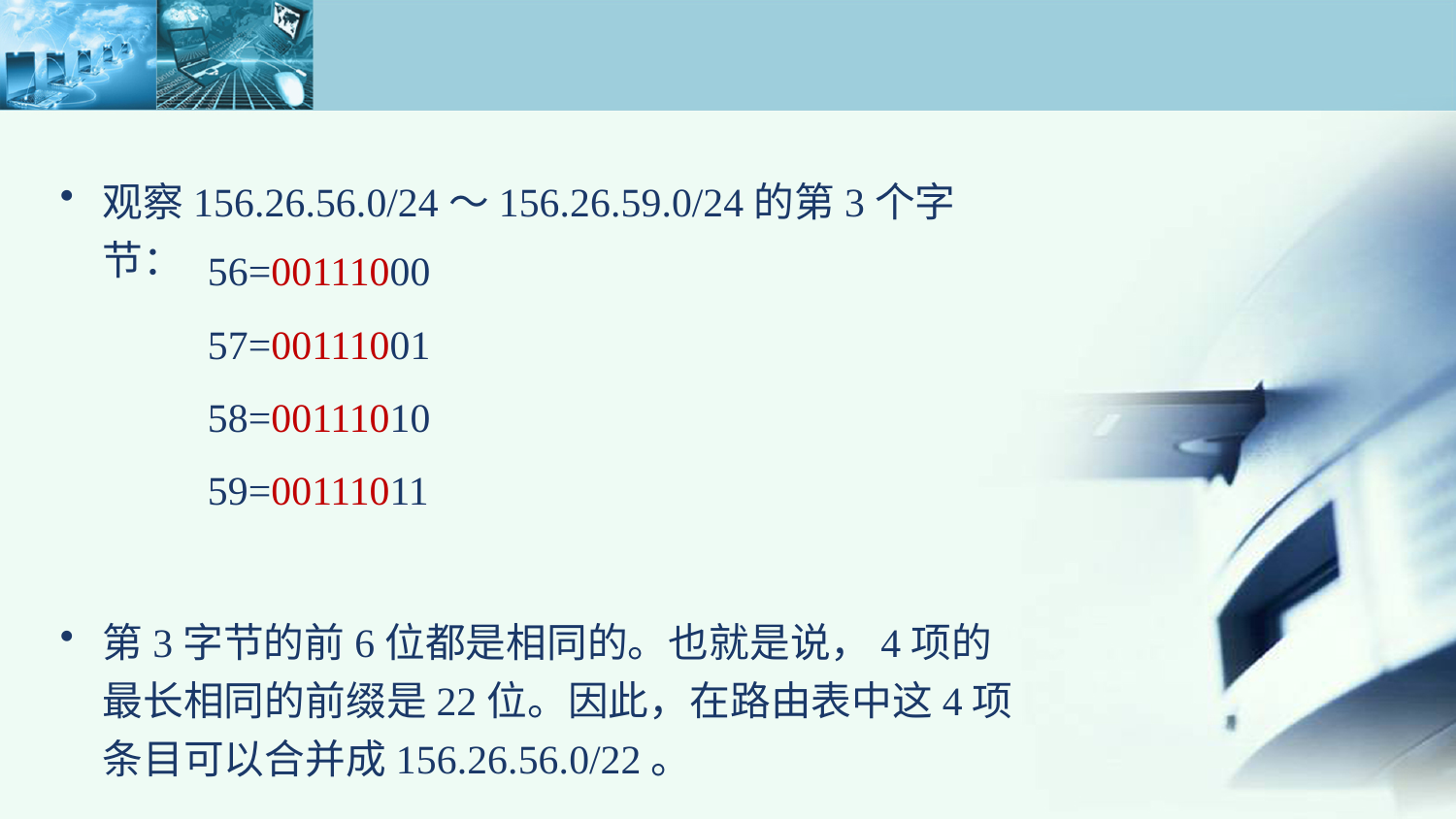

观察156.26.56.0/24～156.26.59.0/24的第3个字节：

第3字节的前6位都是相同的。也就是说，4项的最长相同的前缀是22位。因此，在路由表中这4项条目可以合并成156.26.56.0/22。
56=00111000
57=00111001
58=00111010
59=00111011